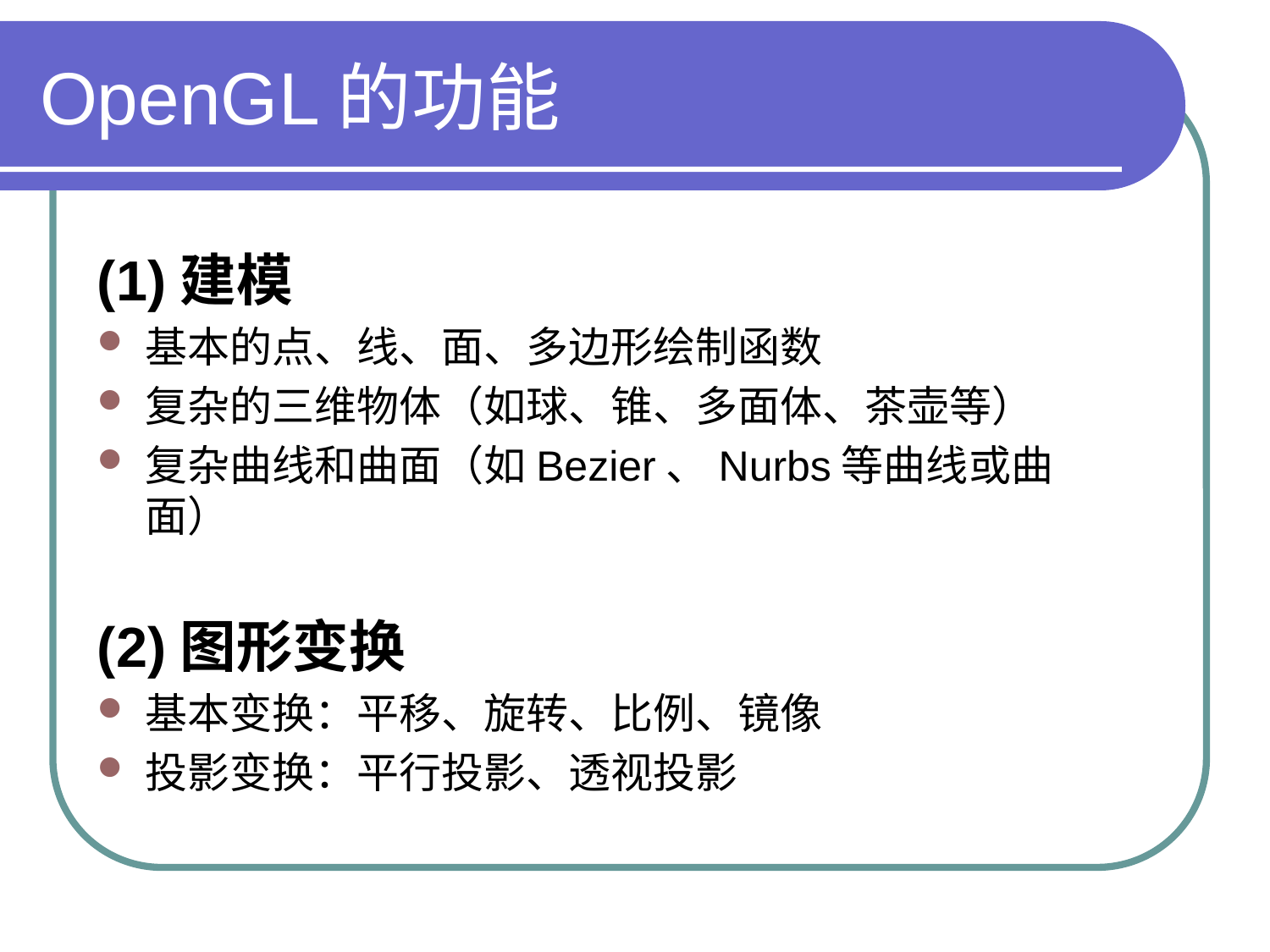

# OpenGL的功能
(1)建模
基本的点、线、面、多边形绘制函数
复杂的三维物体（如球、锥、多面体、茶壶等）
复杂曲线和曲面（如Bezier、Nurbs等曲线或曲面）

(2)图形变换
基本变换：平移、旋转、比例、镜像
投影变换：平行投影、透视投影